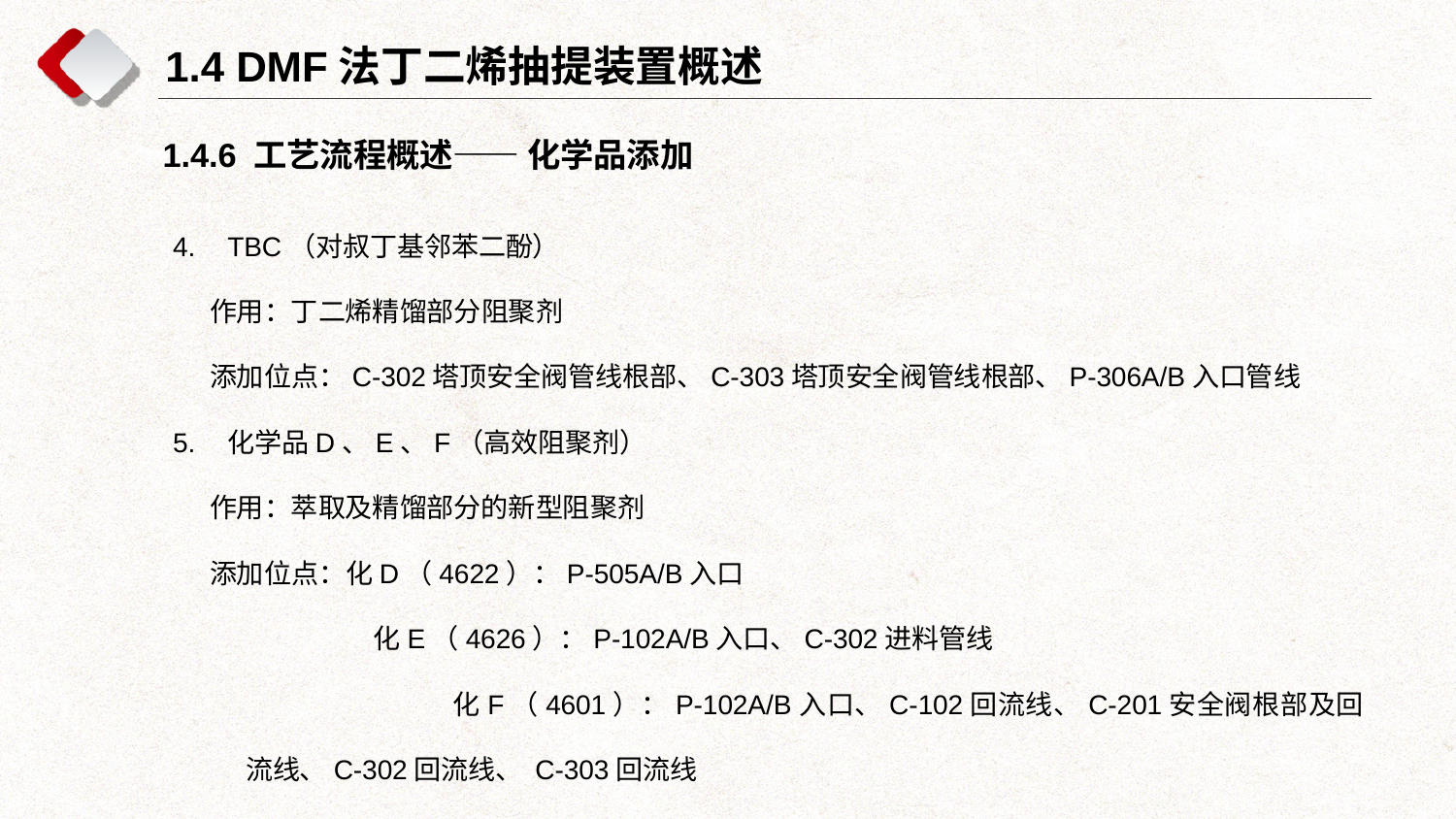

1.4 DMF法丁二烯抽提装置概述
1.4.6 工艺流程概述—— 化学品添加
TBC（对叔丁基邻苯二酚）
     作用：丁二烯精馏部分阻聚剂
     添加位点：C-302塔顶安全阀管线根部、C-303塔顶安全阀管线根部、P-306A/B入口管线
化学品D、E、F（高效阻聚剂）
     作用：萃取及精馏部分的新型阻聚剂
     添加位点：化D（4622）：P-505A/B入口
	        化E（4626）：P-102A/B入口、C-302进料管线
	        化F（4601）：P-102A/B入口、C-102回流线、C-201安全阀根部及回流线、C-302回流线、 C-303回流线